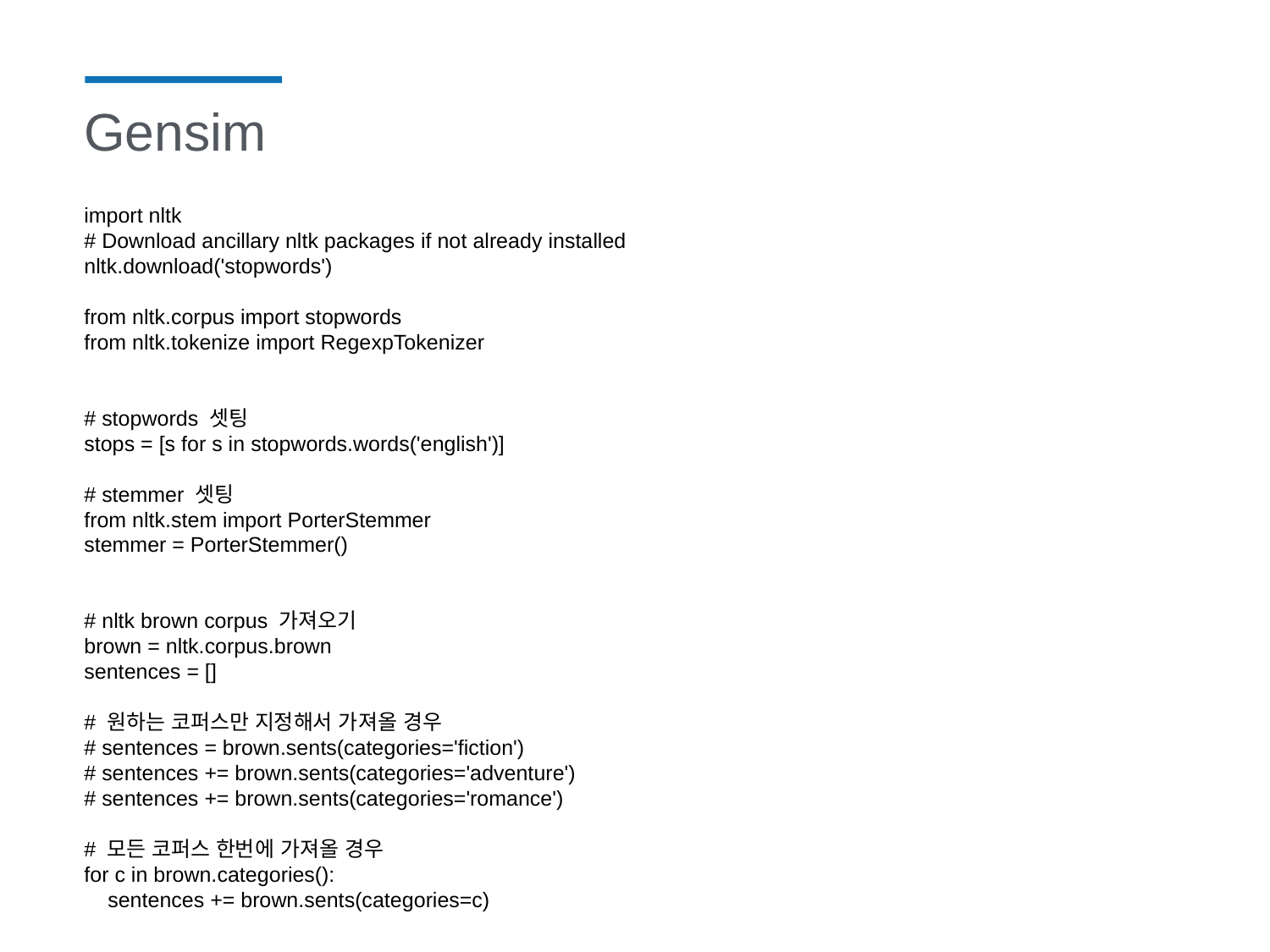

# Gensim
import nltk
# Download ancillary nltk packages if not already installed
nltk.download('stopwords')

from nltk.corpus import stopwords
from nltk.tokenize import RegexpTokenizer

# stopwords 셋팅
stops = [s for s in stopwords.words('english')]

# stemmer 셋팅
from nltk.stem import PorterStemmer
stemmer = PorterStemmer()

# nltk brown corpus 가져오기
brown = nltk.corpus.brown
sentences = []

# 원하는 코퍼스만 지정해서 가져올 경우
# sentences = brown.sents(categories='fiction')
# sentences += brown.sents(categories='adventure')
# sentences += brown.sents(categories='romance')

# 모든 코퍼스 한번에 가져올 경우
for c in brown.categories():
    sentences += brown.sents(categories=c)